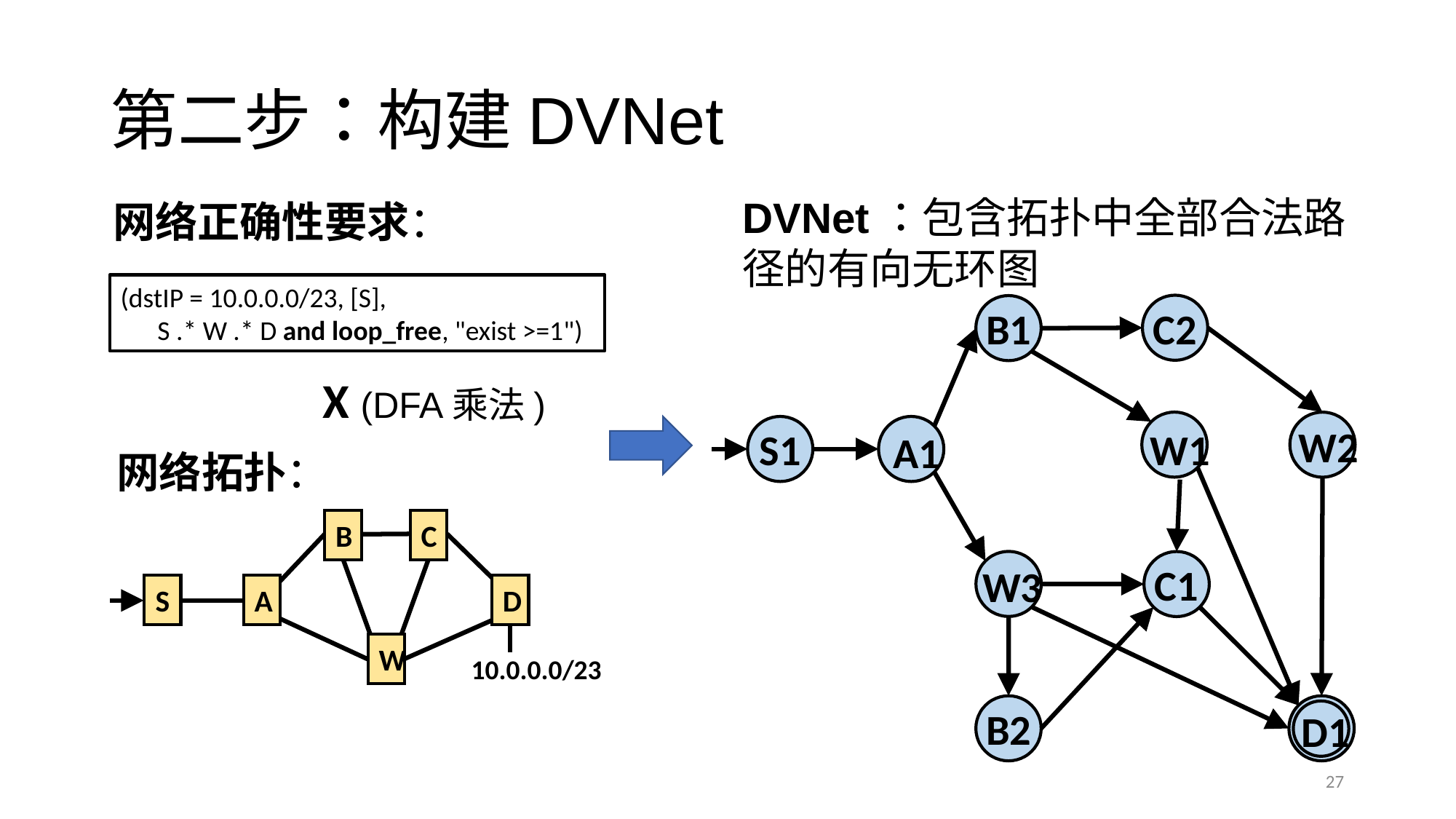

# 第二步：构建DVNet
DVNet：包含拓扑中全部合法路径的有向无环图
网络正确性要求：
(dstIP = 10.0.0.0/23, [S],
      S .* W .* D and loop_free, "exist >=1")
C2
B1

W1

W2
S1

A1

W3
C1
B2

D1

X (DFA乘法)

网络拓扑：
B
C
10.0.0.0/23
S
A
D
W
27